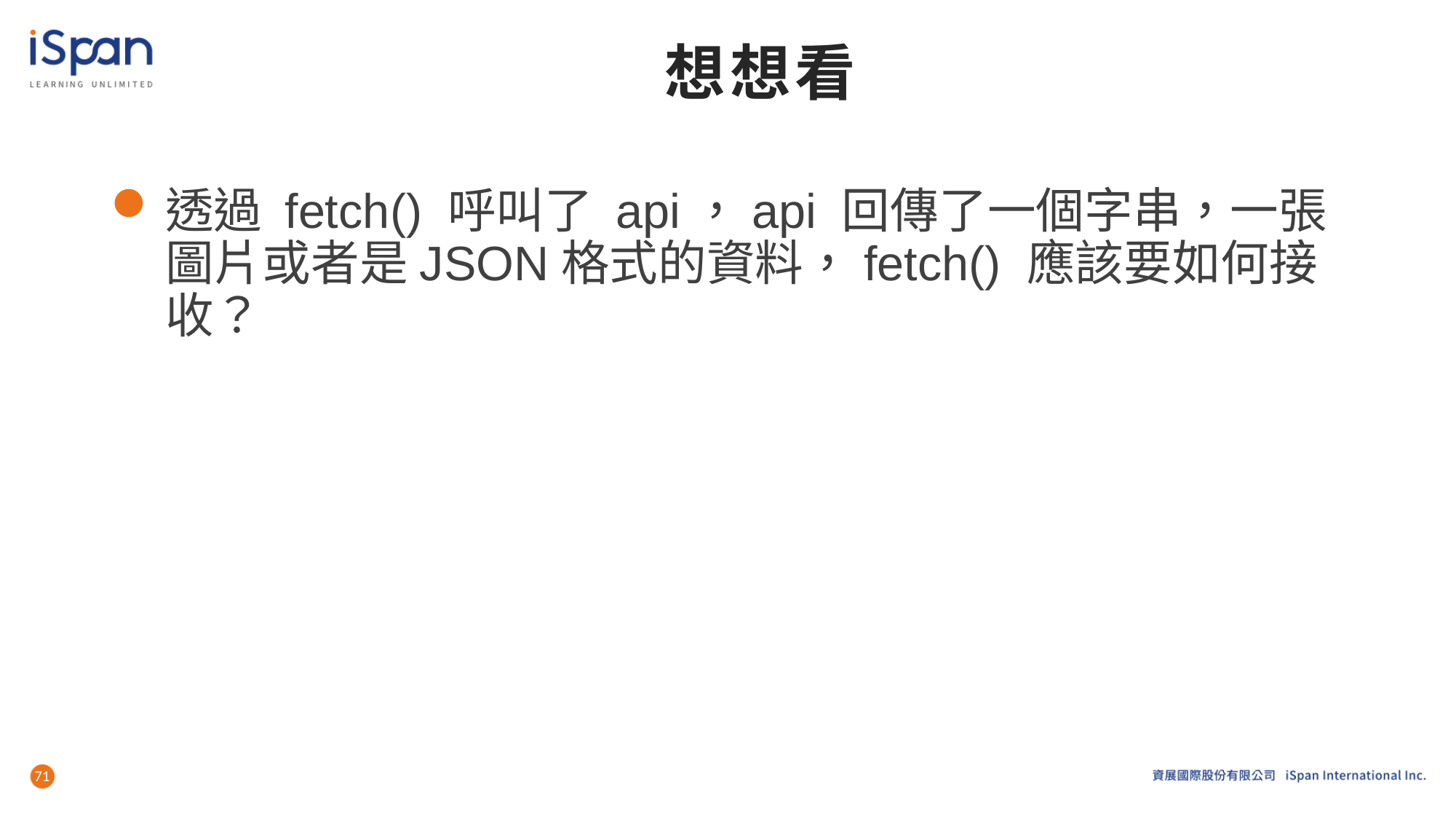

# 想想看
透過 fetch() 呼叫了 api，api 回傳了一個字串，一張圖片或者是JSON格式的資料，fetch() 應該要如何接收？
71